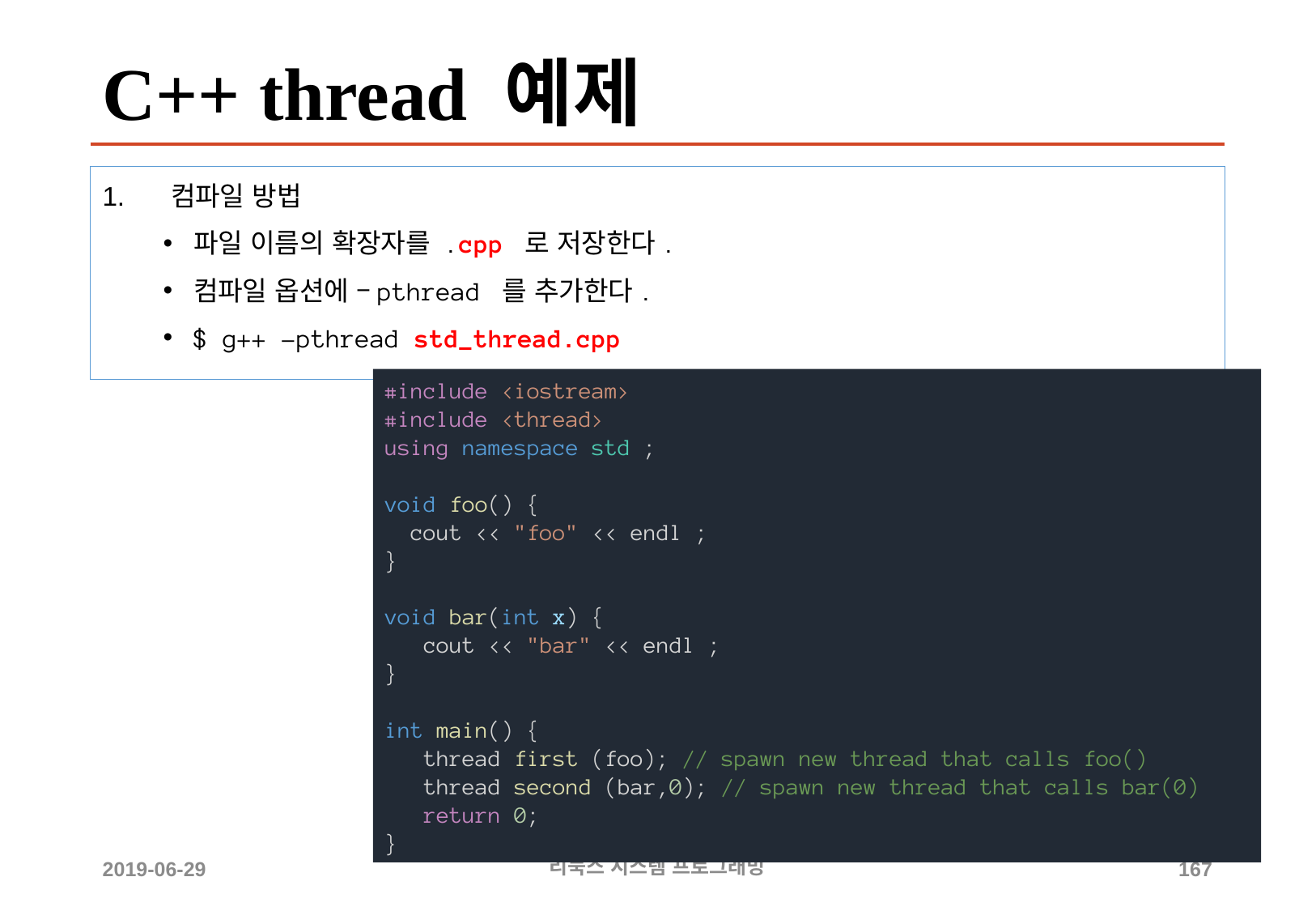

# C++ thread 예제
컴파일 방법
파일 이름의 확장자를 .cpp 로 저장한다.
컴파일 옵션에 –pthread 를 추가한다.
$ g++ -pthread std_thread.cpp
#include <iostream>
#include <thread>
using namespace std ;

void foo() {
  cout << "foo" << endl ;
}
void bar(int x) {
   cout << "bar" << endl ;
}
int main() {
   thread first (foo); // spawn new thread that calls foo()
   thread second (bar,0); // spawn new thread that calls bar(0)
   return 0;
}
2019-06-29
리눅스 시스템 프로그래밍
167